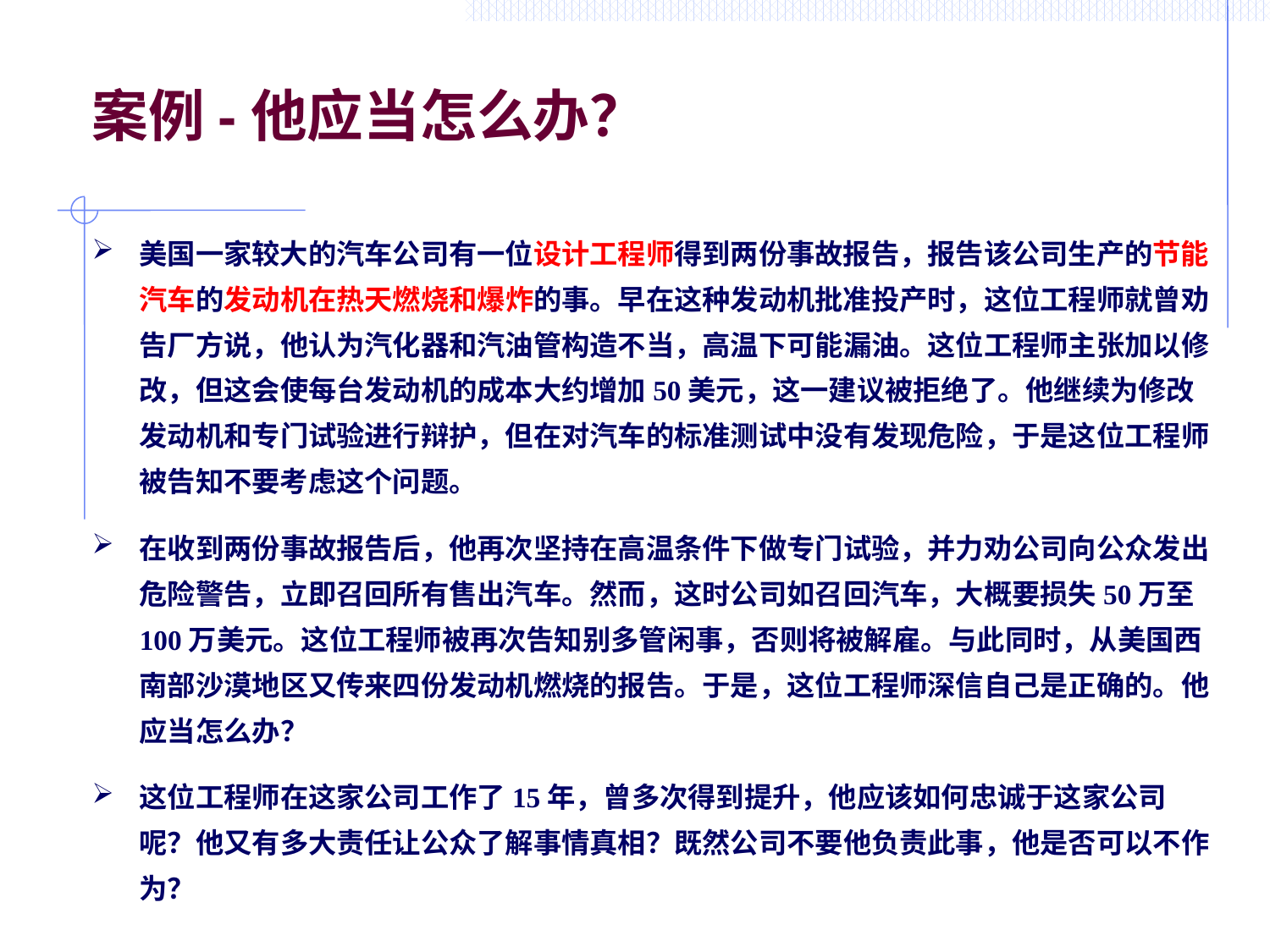

案例-他应当怎么办？
美国一家较大的汽车公司有一位设计工程师得到两份事故报告，报告该公司生产的节能汽车的发动机在热天燃烧和爆炸的事。早在这种发动机批准投产时，这位工程师就曾劝告厂方说，他认为汽化器和汽油管构造不当，高温下可能漏油。这位工程师主张加以修改，但这会使每台发动机的成本大约增加50美元，这一建议被拒绝了。他继续为修改发动机和专门试验进行辩护，但在对汽车的标准测试中没有发现危险，于是这位工程师被告知不要考虑这个问题。
在收到两份事故报告后，他再次坚持在高温条件下做专门试验，并力劝公司向公众发出危险警告，立即召回所有售出汽车。然而，这时公司如召回汽车，大概要损失50万至100万美元。这位工程师被再次告知别多管闲事，否则将被解雇。与此同时，从美国西南部沙漠地区又传来四份发动机燃烧的报告。于是，这位工程师深信自己是正确的。他应当怎么办？
这位工程师在这家公司工作了15年，曾多次得到提升，他应该如何忠诚于这家公司呢？他又有多大责任让公众了解事情真相？既然公司不要他负责此事，他是否可以不作为？